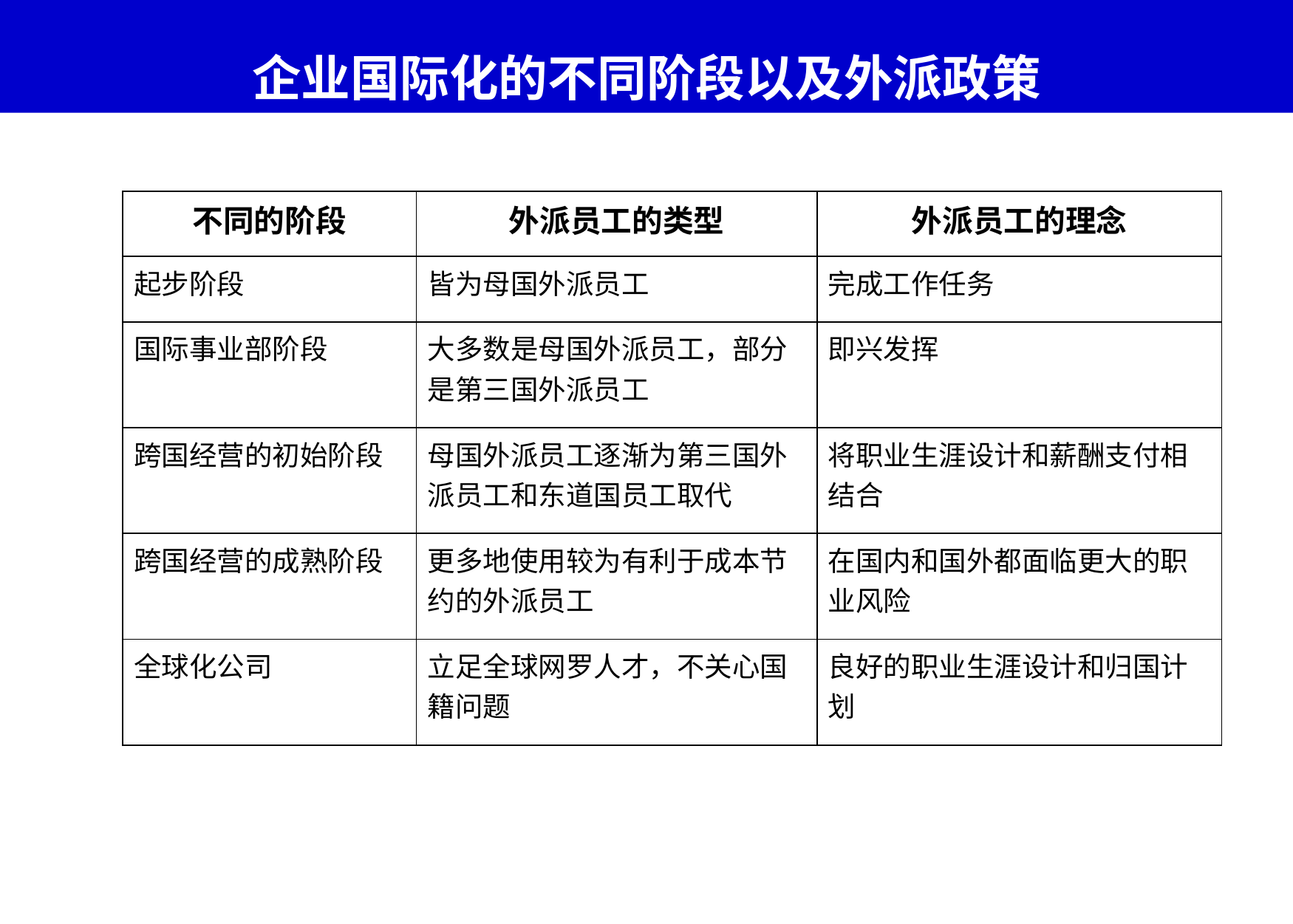

# 企业国际化的不同阶段以及外派政策
| 不同的阶段 | 外派员工的类型 | 外派员工的理念 |
| --- | --- | --- |
| 起步阶段 | 皆为母国外派员工 | 完成工作任务 |
| 国际事业部阶段 | 大多数是母国外派员工，部分 是第三国外派员工 | 即兴发挥 |
| 跨国经营的初始阶段 | 母国外派员工逐渐为第三国外 派员工和东道国员工取代 | 将职业生涯设计和薪酬支付相 结合 |
| 跨国经营的成熟阶段 | 更多地使用较为有利于成本节 约的外派员工 | 在国内和国外都面临更大的职 业风险 |
| 全球化公司 | 立足全球网罗人才，不关心国 籍问题 | 良好的职业生涯设计和归国计 划 |